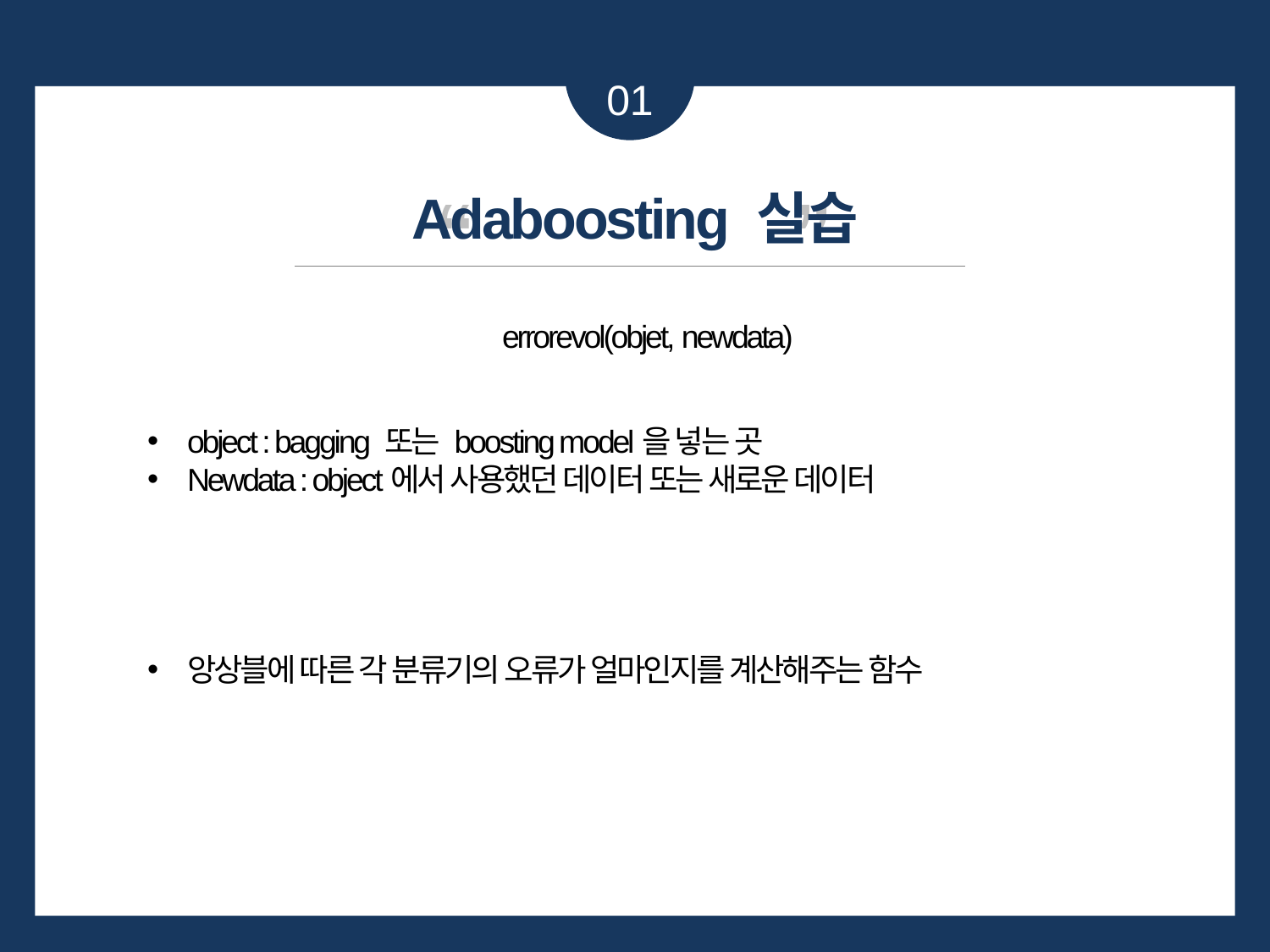

01

“           ”
Adaboosting 실습
errorevol(objet, newdata)
object : bagging 또는 boosting model을 넣는 곳
Newdata : object에서 사용했던 데이터 또는 새로운 데이터

앙상블에 따른 각 분류기의 오류가 얼마인지를 계산해주는 함수